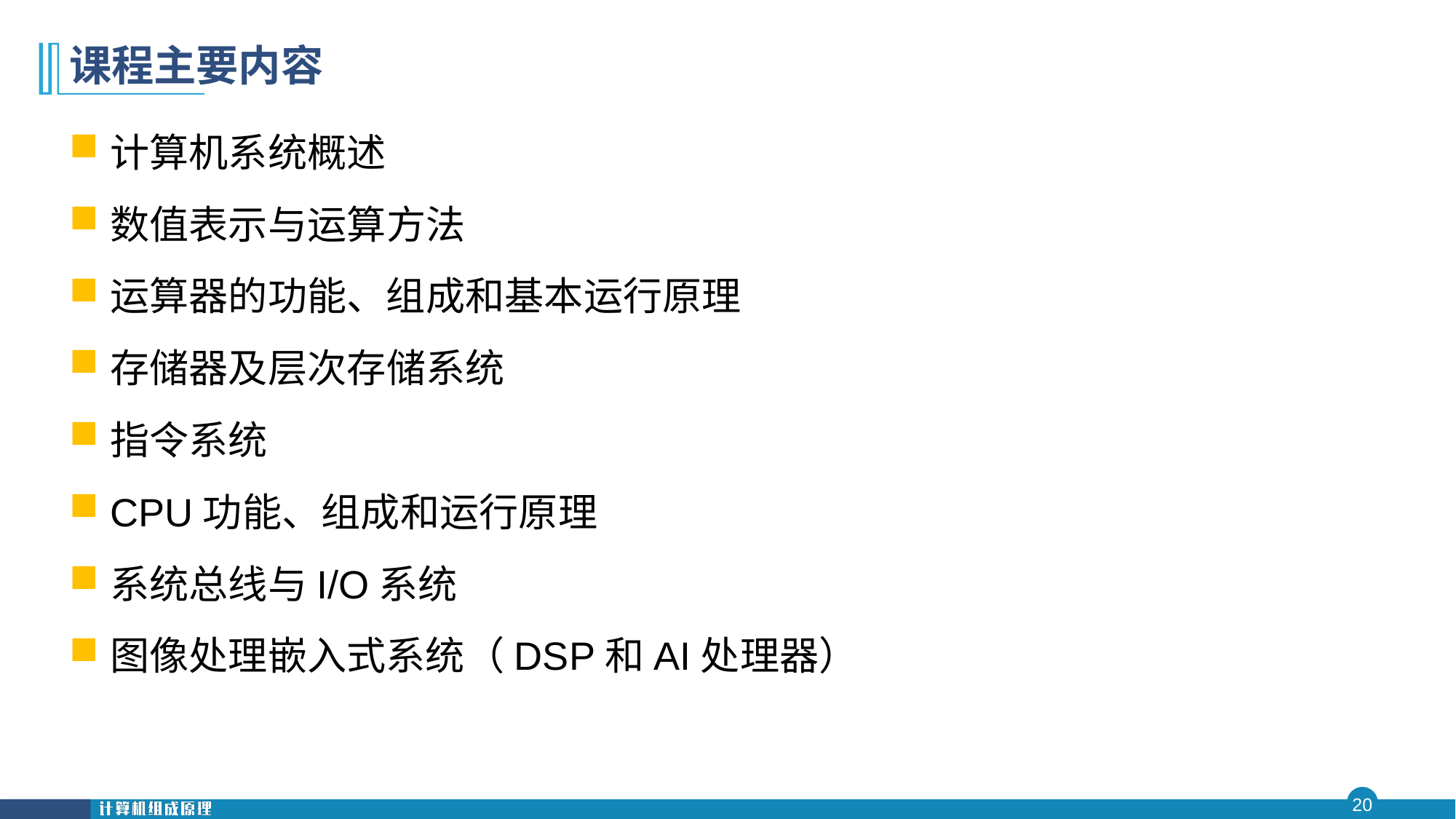

# 课程主要内容
计算机系统概述
数值表示与运算方法
运算器的功能、组成和基本运行原理
存储器及层次存储系统
指令系统
CPU功能、组成和运行原理
系统总线与I/O系统
图像处理嵌入式系统（DSP和AI处理器）